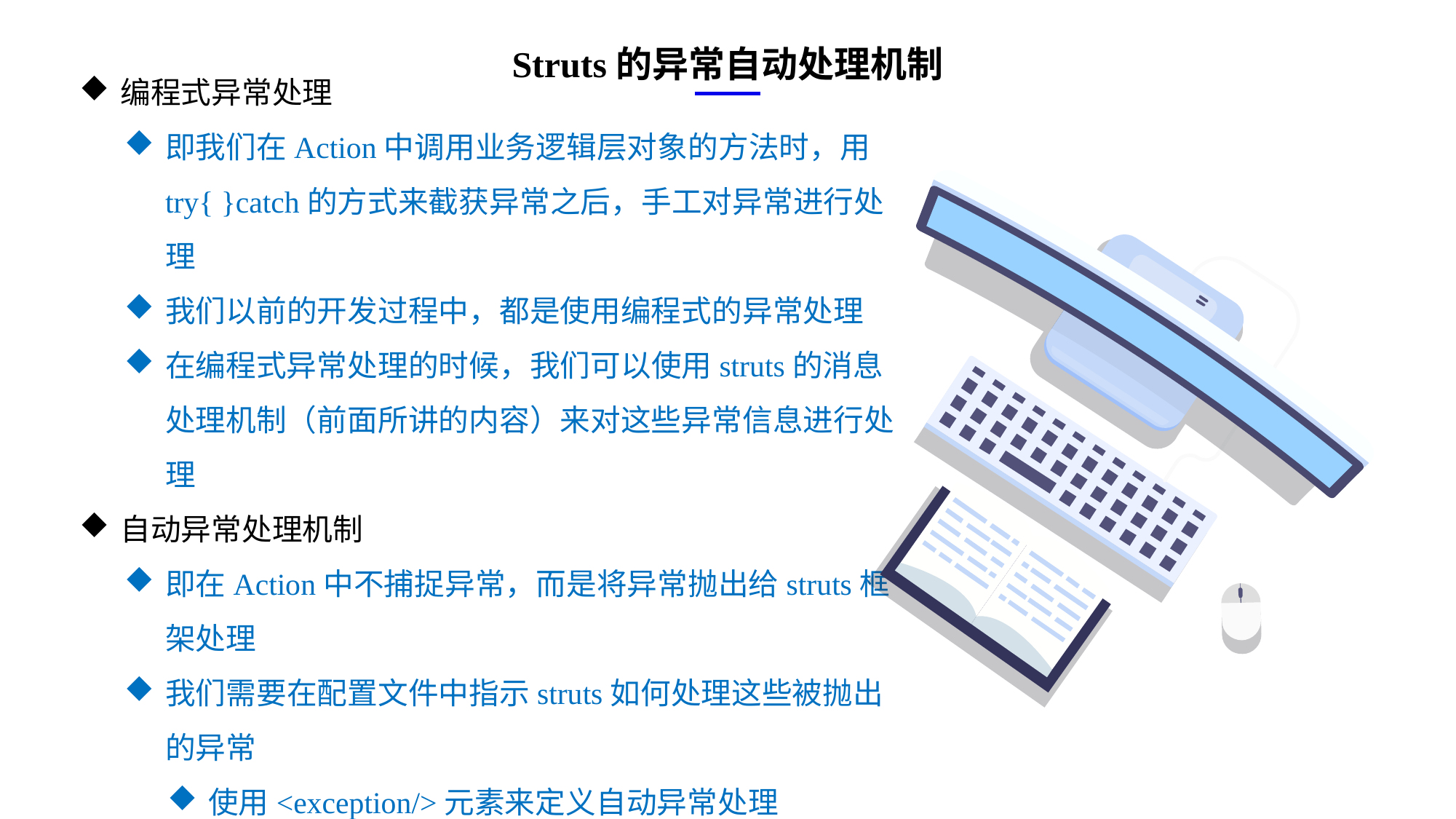

Struts的异常自动处理机制
编程式异常处理
即我们在Action中调用业务逻辑层对象的方法时，用try{ }catch的方式来截获异常之后，手工对异常进行处理
我们以前的开发过程中，都是使用编程式的异常处理
在编程式异常处理的时候，我们可以使用struts的消息处理机制（前面所讲的内容）来对这些异常信息进行处理
自动异常处理机制
即在Action中不捕捉异常，而是将异常抛出给struts框架处理
我们需要在配置文件中指示struts如何处理这些被抛出的异常
使用<exception/>元素来定义自动异常处理

e7d195523061f1c0ae0eb3eed39d2bcef4622b2499a05fe6567B54A876BEB457BD1EB8EBE9915191D1FA2E860D28D251AB291D9CBBDD28D4BD16020FD75D8281481517FC21E86E4C931520AFA1087E92E357E3DB373CA326F6F926B1A67F681E99E875FFD293B2C32B3919AE4D43F9436862A7DD54F9346DF3662D8AB7319030EF75D53FF682DE13